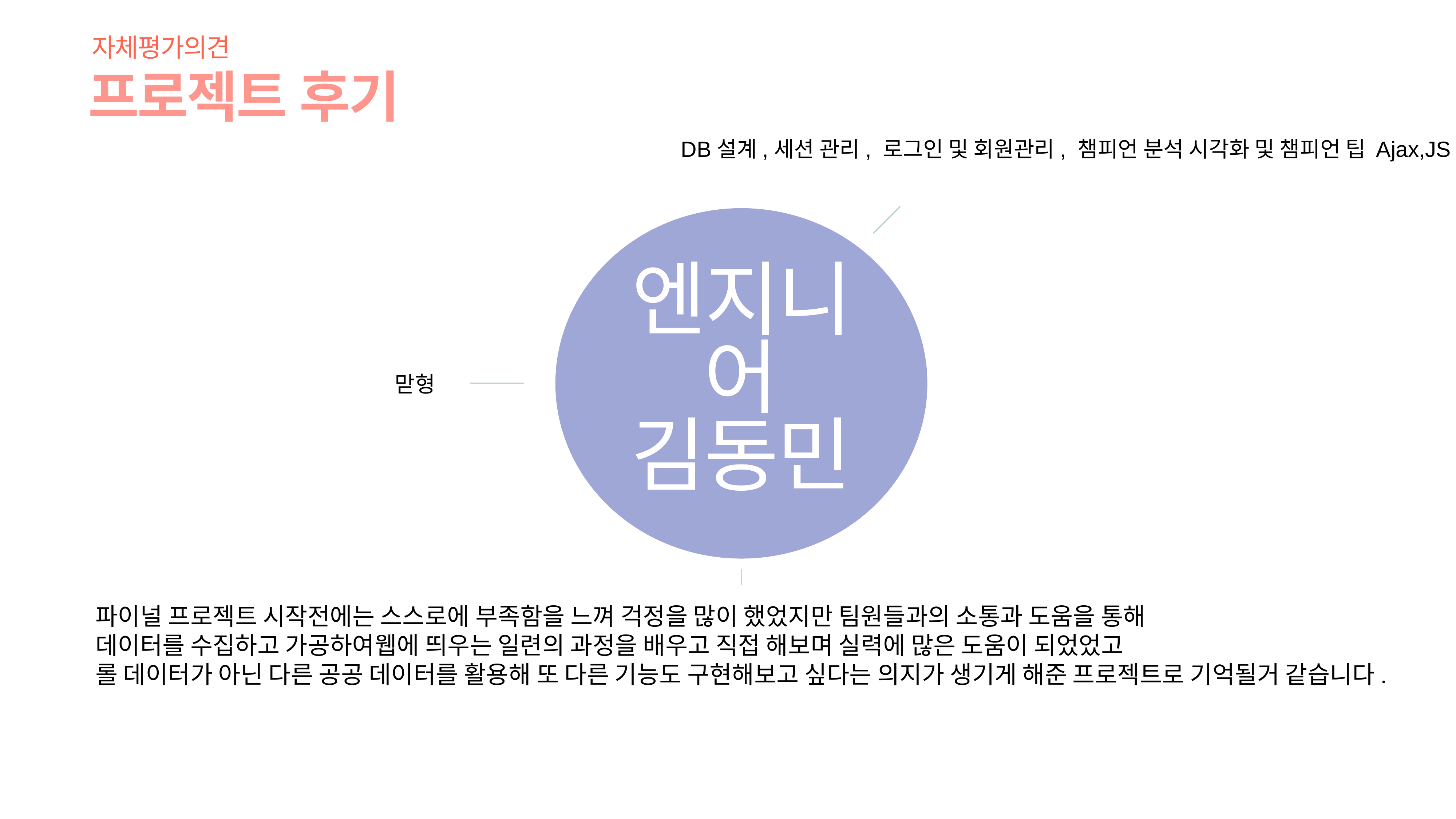

자체평가의견
프로젝트 후기
DB설계,세션 관리, 로그인 및 회원관리, 챔피언 분석 시각화 및 챔피언 팁 Ajax,JS

엔지니어
김동민
맏형

파이널 프로젝트 시작전에는 스스로에 부족함을 느껴 걱정을 많이 했었지만 팀원들과의 소통과 도움을 통해
데이터를 수집하고 가공하여웹에 띄우는 일련의 과정을 배우고 직접 해보며 실력에 많은 도움이 되었었고
롤 데이터가 아닌 다른 공공 데이터를 활용해 또 다른 기능도 구현해보고 싶다는 의지가 생기게 해준 프로젝트로 기억될거 같습니다.